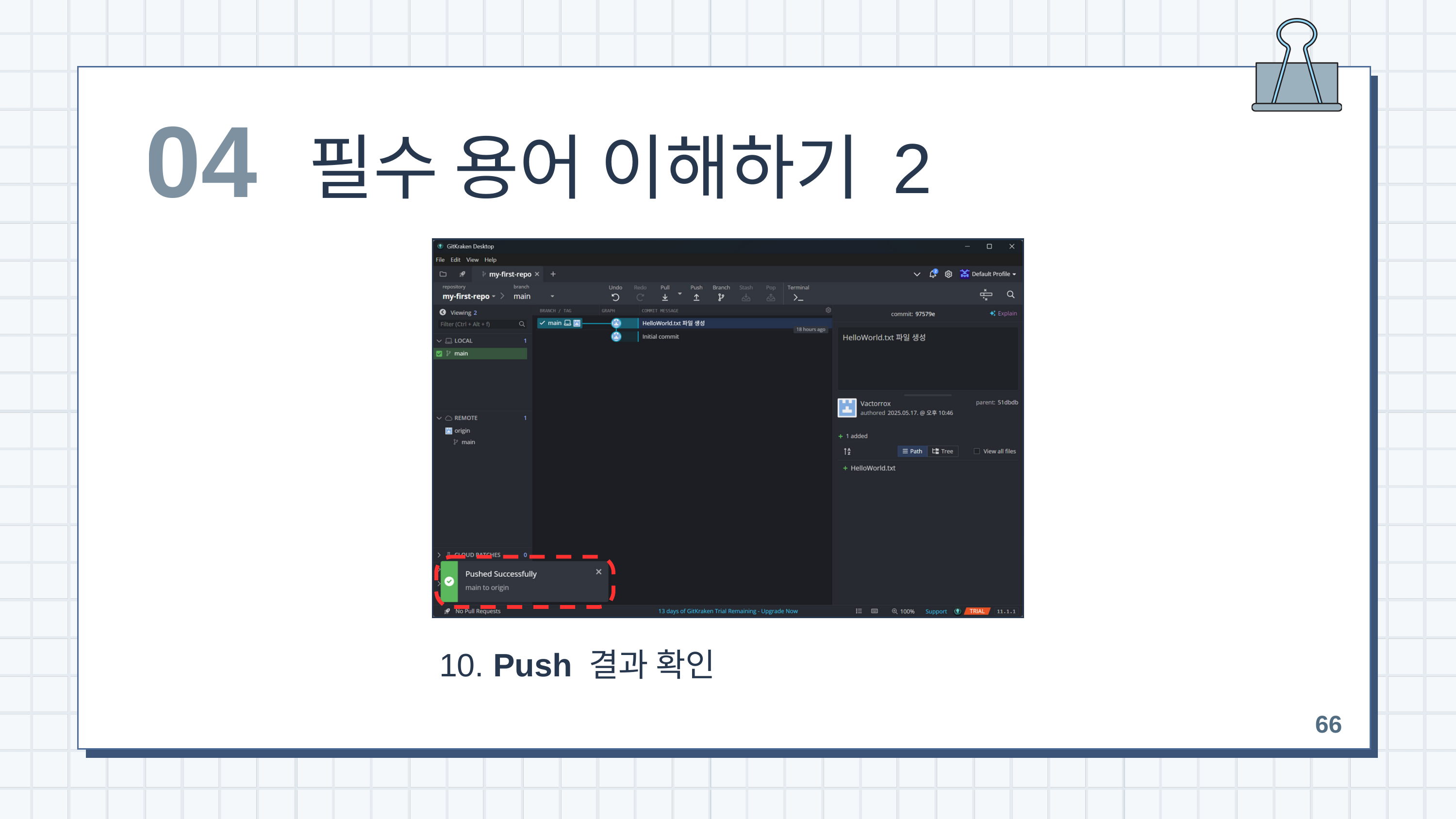

04
필수 용어 이해하기 2

   10. Push 결과 확인
66